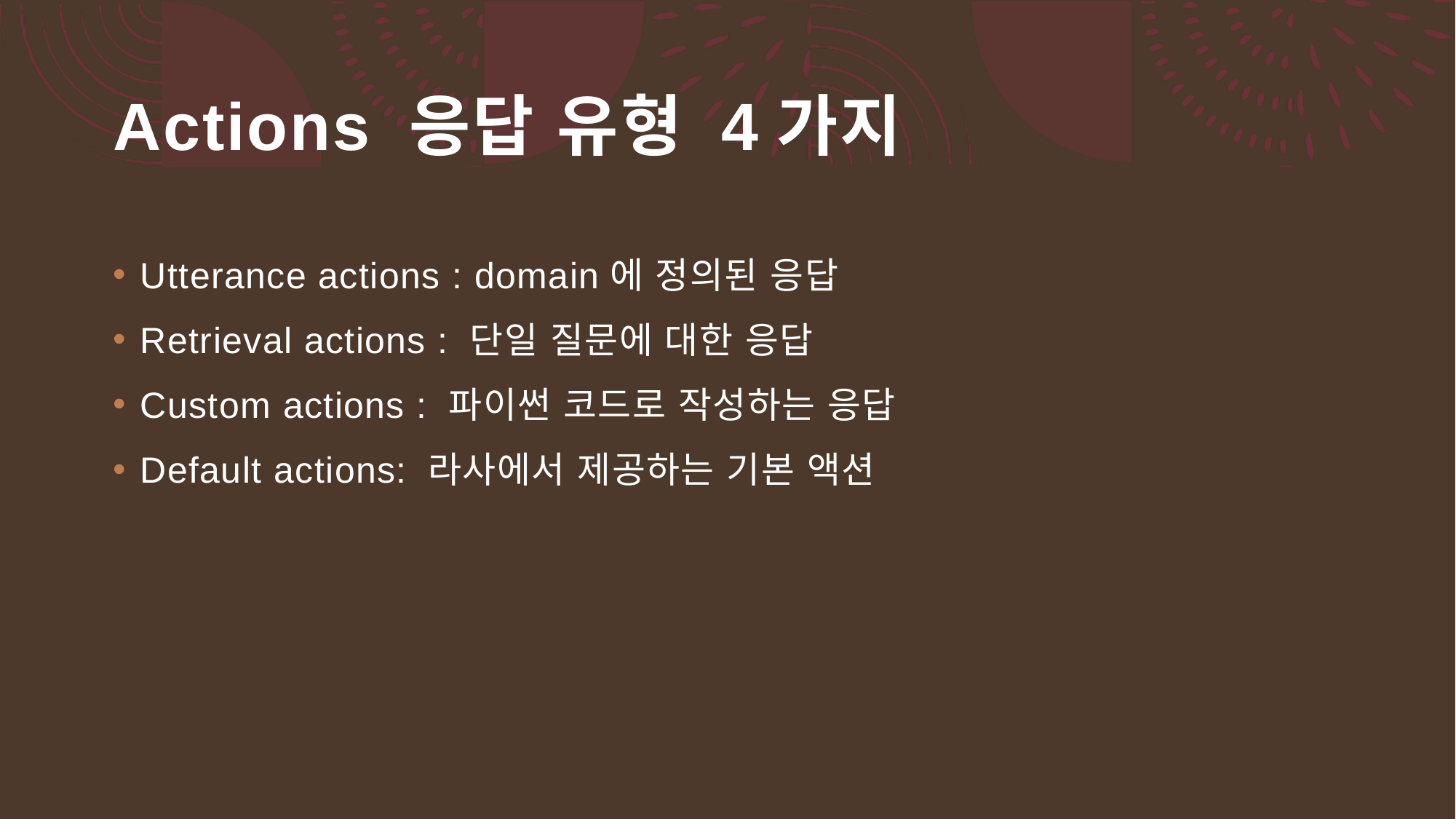

# Actions 응답 유형 4가지
Utterance actions : domain에 정의된 응답
Retrieval actions : 단일 질문에 대한 응답
Custom actions : 파이썬 코드로 작성하는 응답
Default actions: 라사에서 제공하는 기본 액션